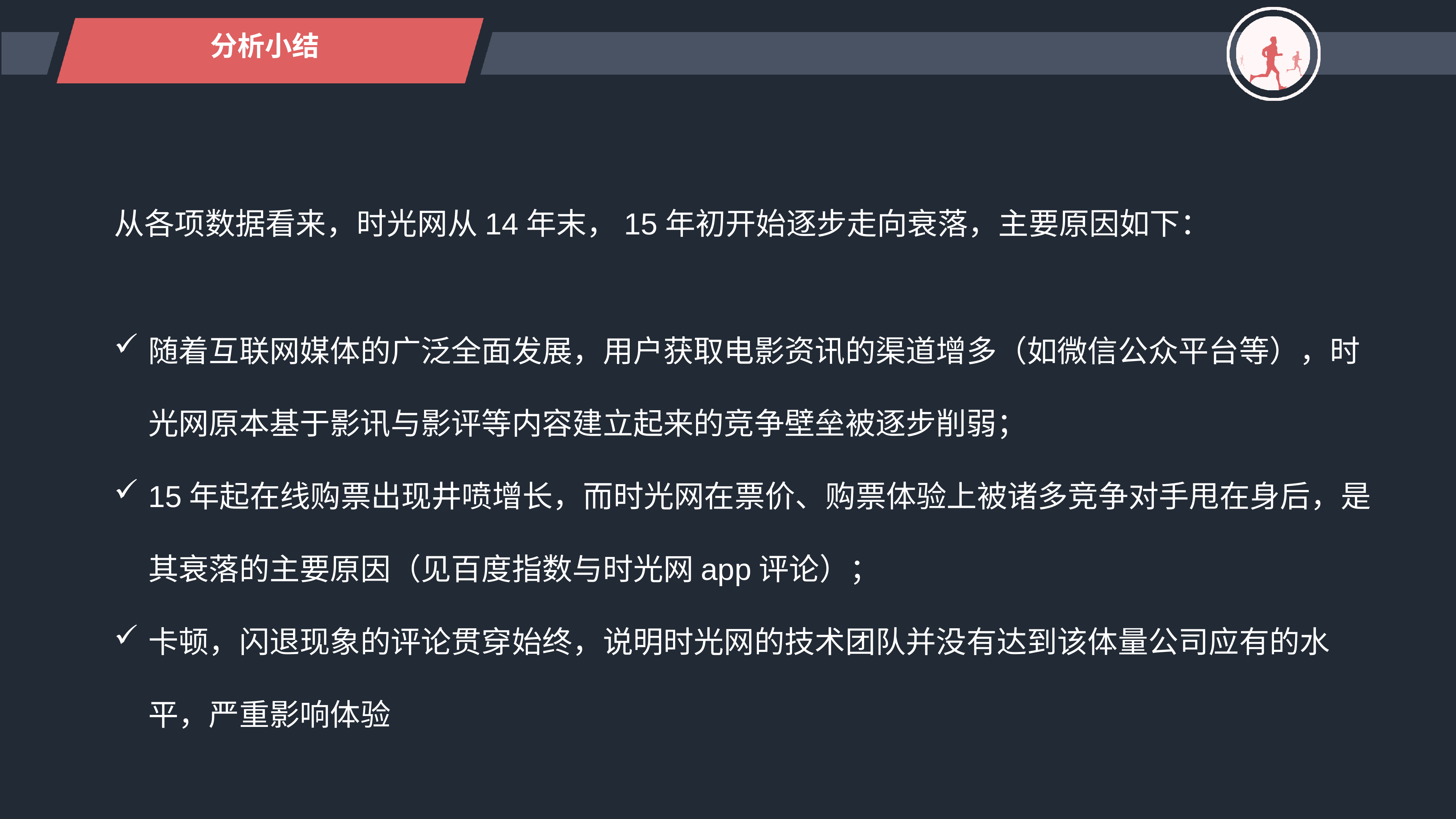

# 分析小结
从各项数据看来，时光网从14年末，15年初开始逐步走向衰落，主要原因如下：

随着互联网媒体的广泛全面发展，用户获取电影资讯的渠道增多（如微信公众平台等），时光网原本基于影讯与影评等内容建立起来的竞争壁垒被逐步削弱；
15年起在线购票出现井喷增长，而时光网在票价、购票体验上被诸多竞争对手甩在身后，是其衰落的主要原因（见百度指数与时光网app评论）；
卡顿，闪退现象的评论贯穿始终，说明时光网的技术团队并没有达到该体量公司应有的水平，严重影响体验